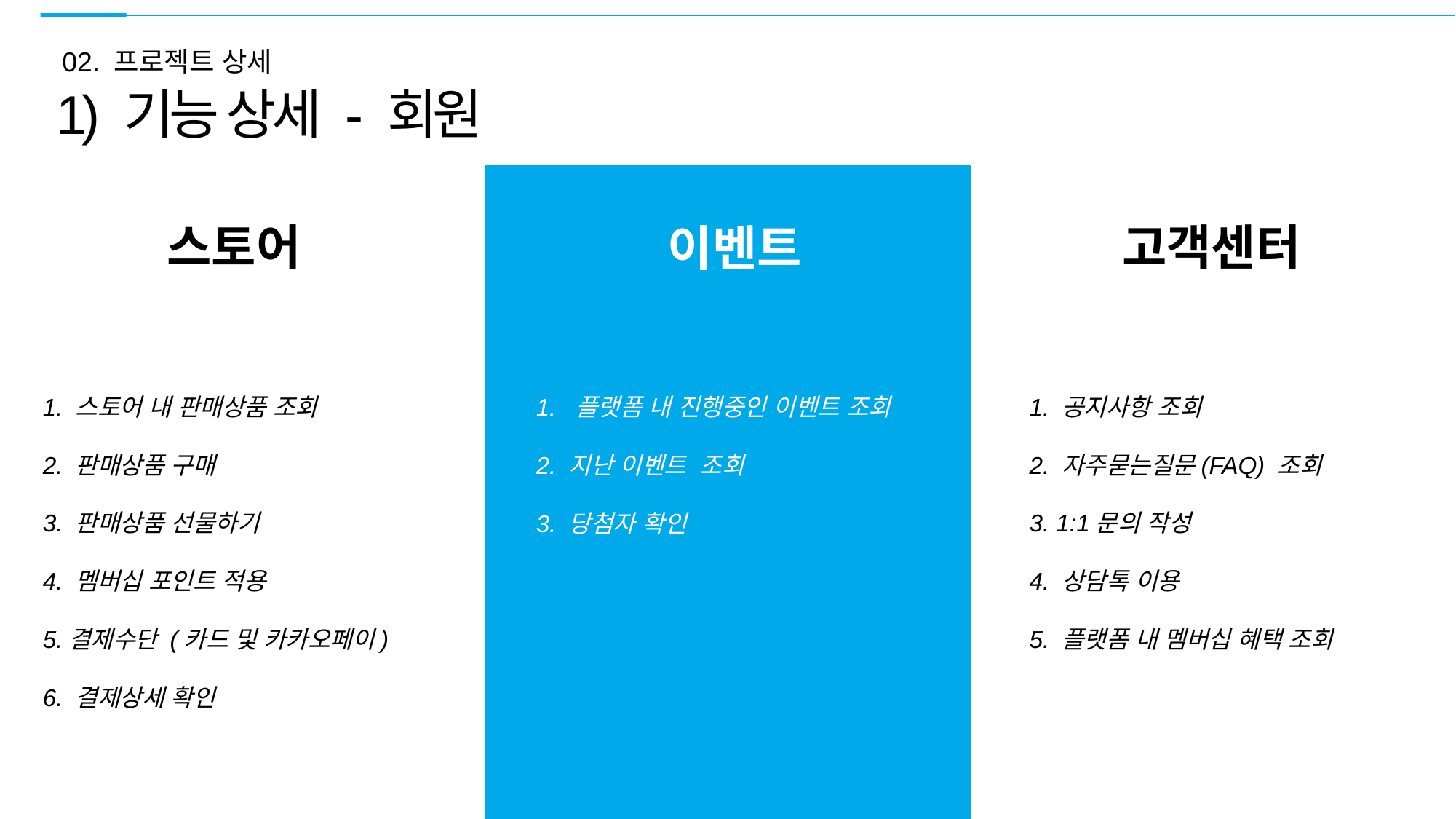

02. 프로젝트 상세
1) 기능 상세 - 회원

스토어
이벤트
고객센터
1. 공지사항 조회

2. 자주묻는질문(FAQ) 조회

3. 1:1문의 작성

4. 상담톡 이용

5. 플랫폼 내 멤버십 혜택 조회
1.  플랫폼 내 진행중인 이벤트 조회

2. 지난 이벤트  조회

3. 당첨자 확인

1. 스토어 내 판매상품 조회

2. 판매상품 구매

3. 판매상품 선물하기

4. 멤버십 포인트 적용

5.결제수단 (카드 및 카카오페이)

6. 결제상세 확인